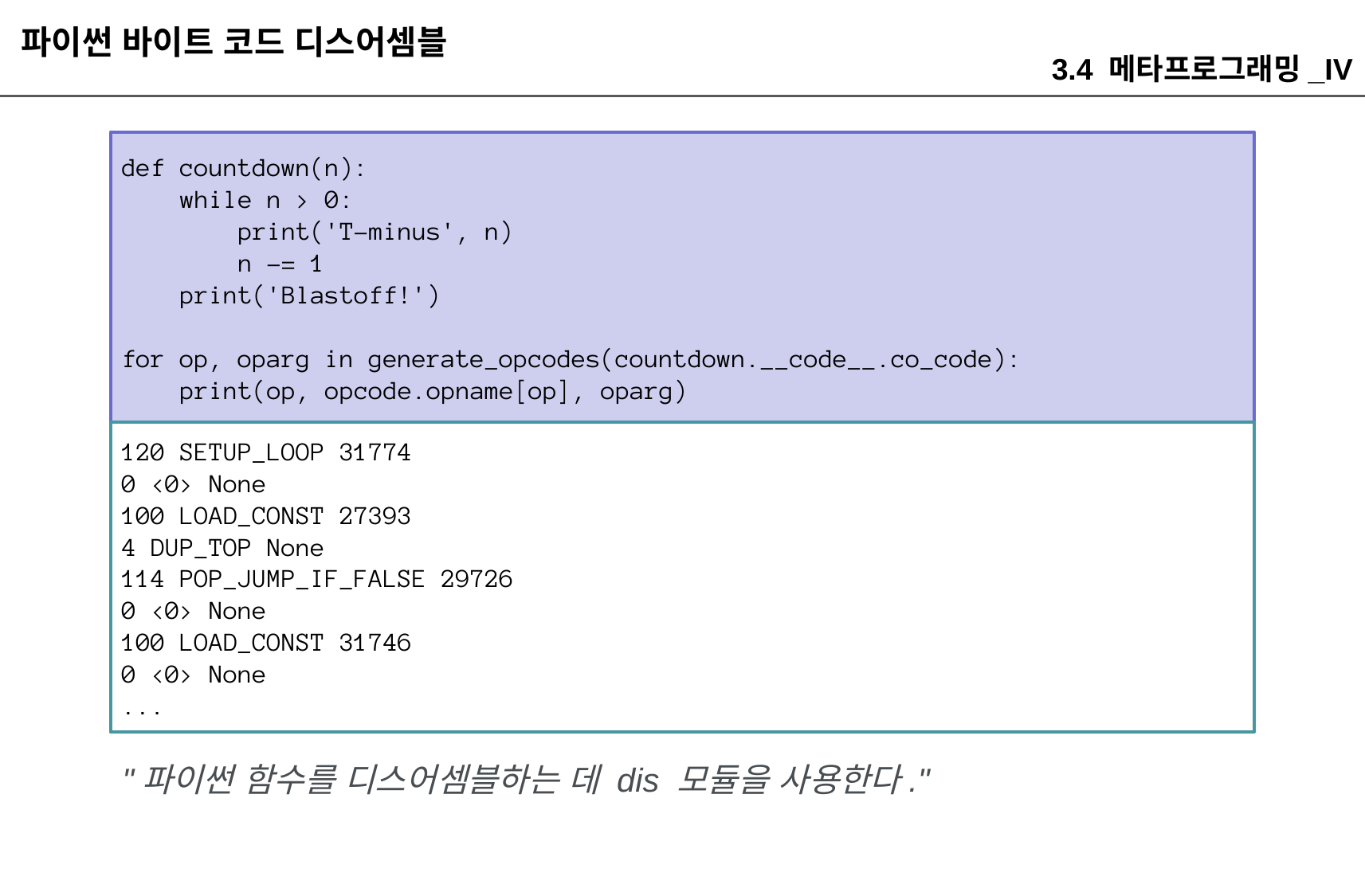

파이썬 바이트 코드 디스어셈블
3.4 메타프로그래밍_IV
def countdown(n):
    while n > 0:
        print('T-minus', n)
        n -= 1
    print('Blastoff!')

for op, oparg in generate_opcodes(countdown.__code__.co_code):
    print(op, opcode.opname[op], oparg)
120 SETUP_LOOP 31774
0 <0> None
100 LOAD_CONST 27393
4 DUP_TOP None
114 POP_JUMP_IF_FALSE 29726
0 <0> None
100 LOAD_CONST 31746
0 <0> None
...
"파이썬 함수를 디스어셈블하는 데 dis 모듈을 사용한다."